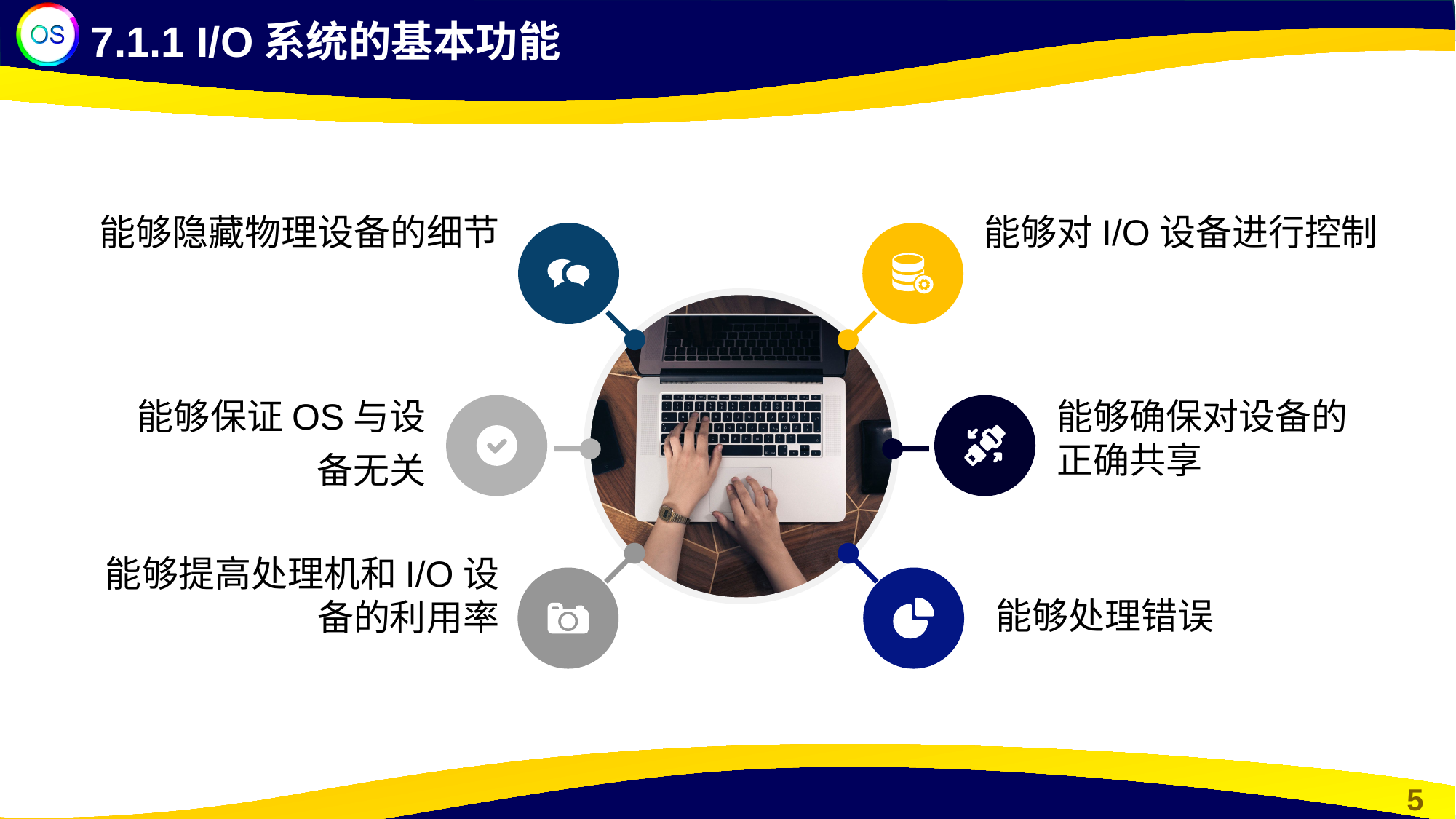

7.1.1 I/O系统的基本功能
能够隐藏物理设备的细节
能够对I/O设备进行控制

能够保证OS与设备无关

能够确保对设备的正确共享

能够提高处理机和I/O设备的利用率

能够处理错误